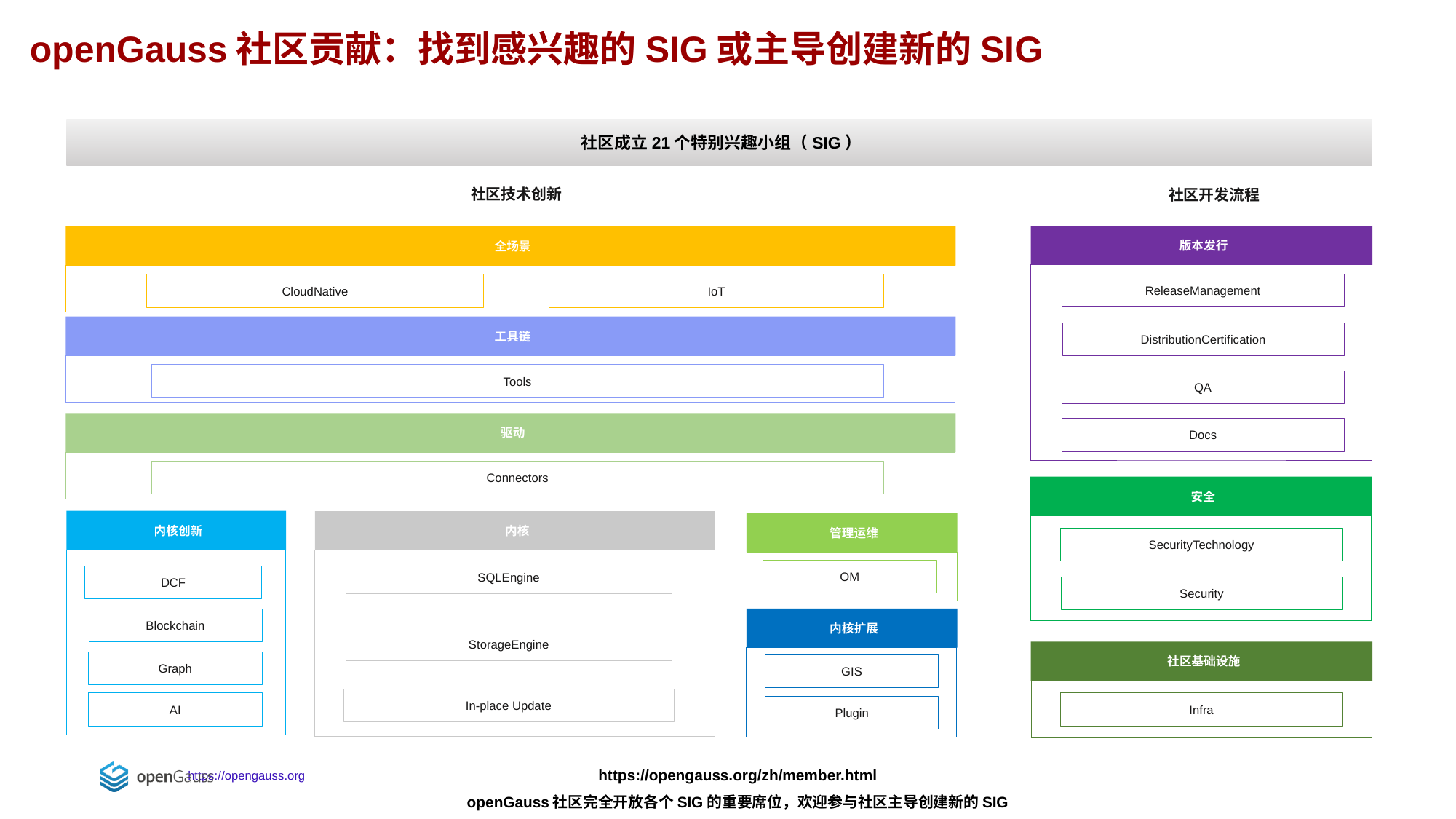

openGauss社区贡献：找到感兴趣的SIG或主导创建新的SIG
社区成立21个特别兴趣小组（SIG）
社区技术创新
社区开发流程
版本发行

ReleaseManagement
DistributionCertification
QA
Docs
全场景

CloudNative
全场景
IoT
工具链

Tools
驱动

Connectors
内核创新

DCF
内核
管理运维

OM

SQLEngine
Blockchain
内核扩展

GIS
Plugin
StorageEngine
Graph
In-place Update
AI
安全

SecurityTechnology
Security
社区基础设施

Infra
https://opengauss.org/zh/member.html
openGauss社区完全开放各个SIG的重要席位，欢迎参与社区主导创建新的SIG